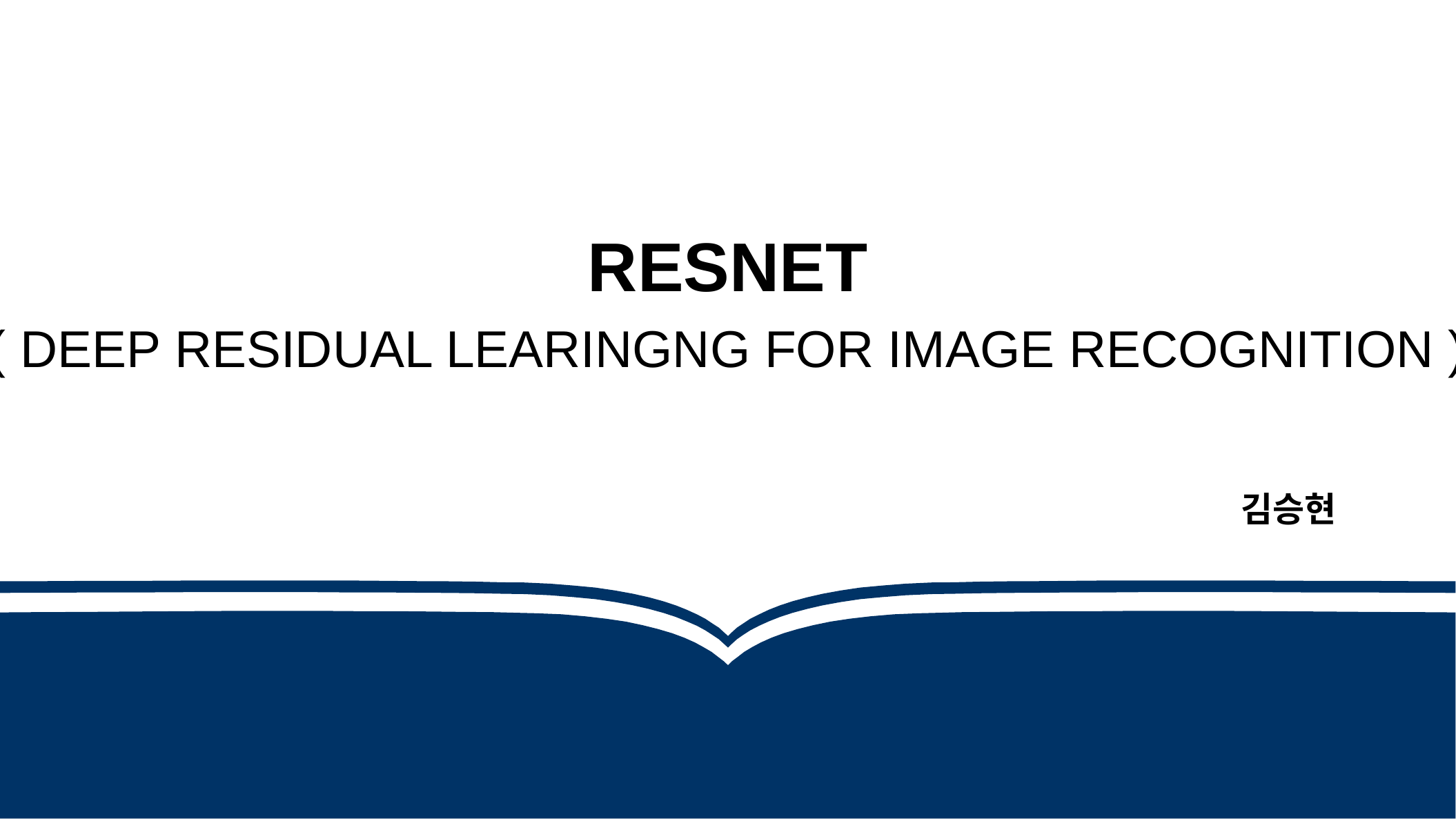

ReSNET
( DEEP RESIDUAL LEARINGNG FOR IMAGE RECOGNITION )
김승현